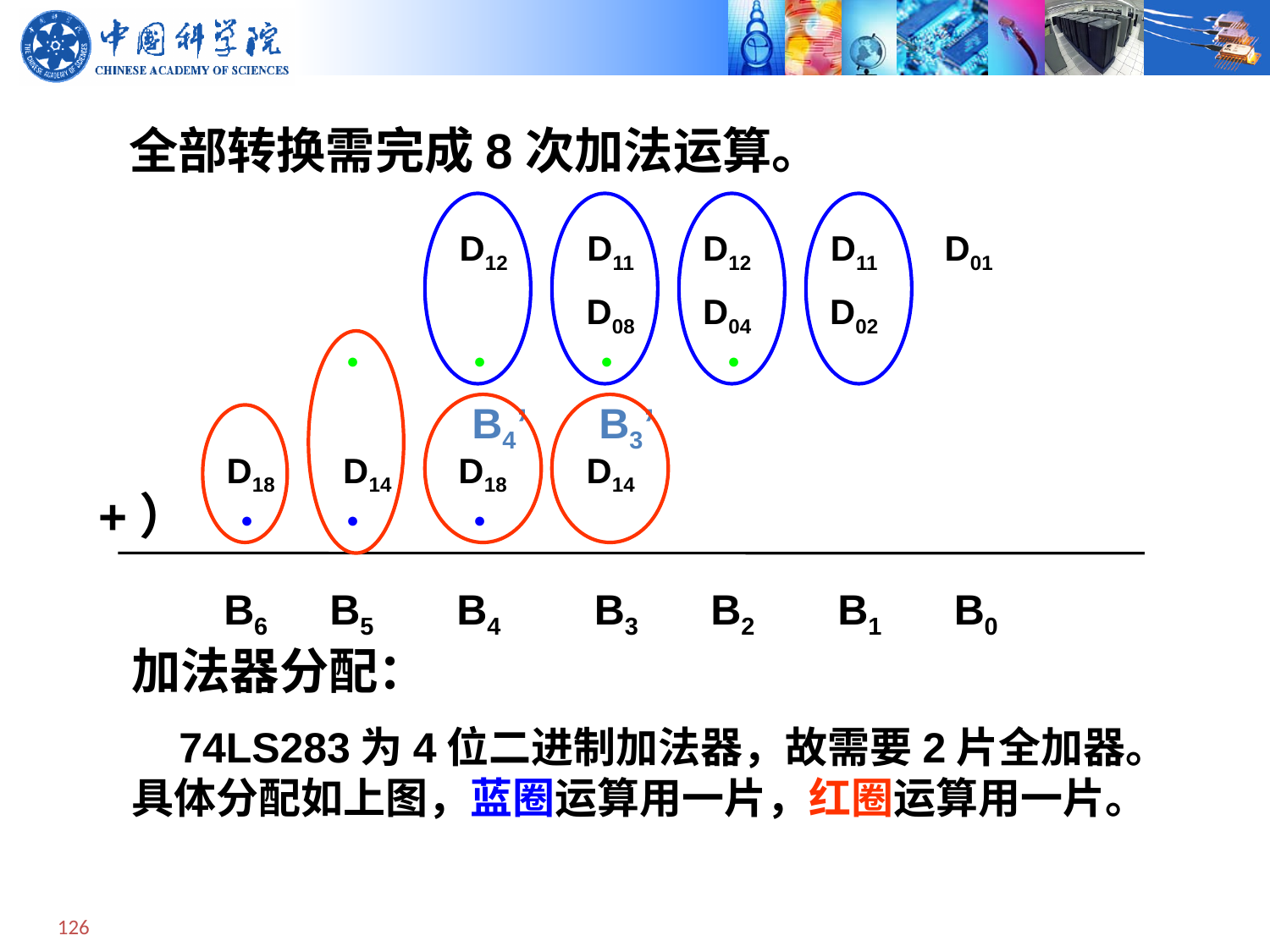

全部转换需完成8次加法运算。

D12
D11
D12
D11
 D01
D08
D04
D02

●
●
●
●
B4’
B3’

D18
D14
D18
D14
+）
●
●
●

B6
B5
B4
B3
B2
B1
B0
加法器分配：
    74LS283为4位二进制加法器，故需要2片全加器。具体分配如上图，蓝圈运算用一片，红圈运算用一片。